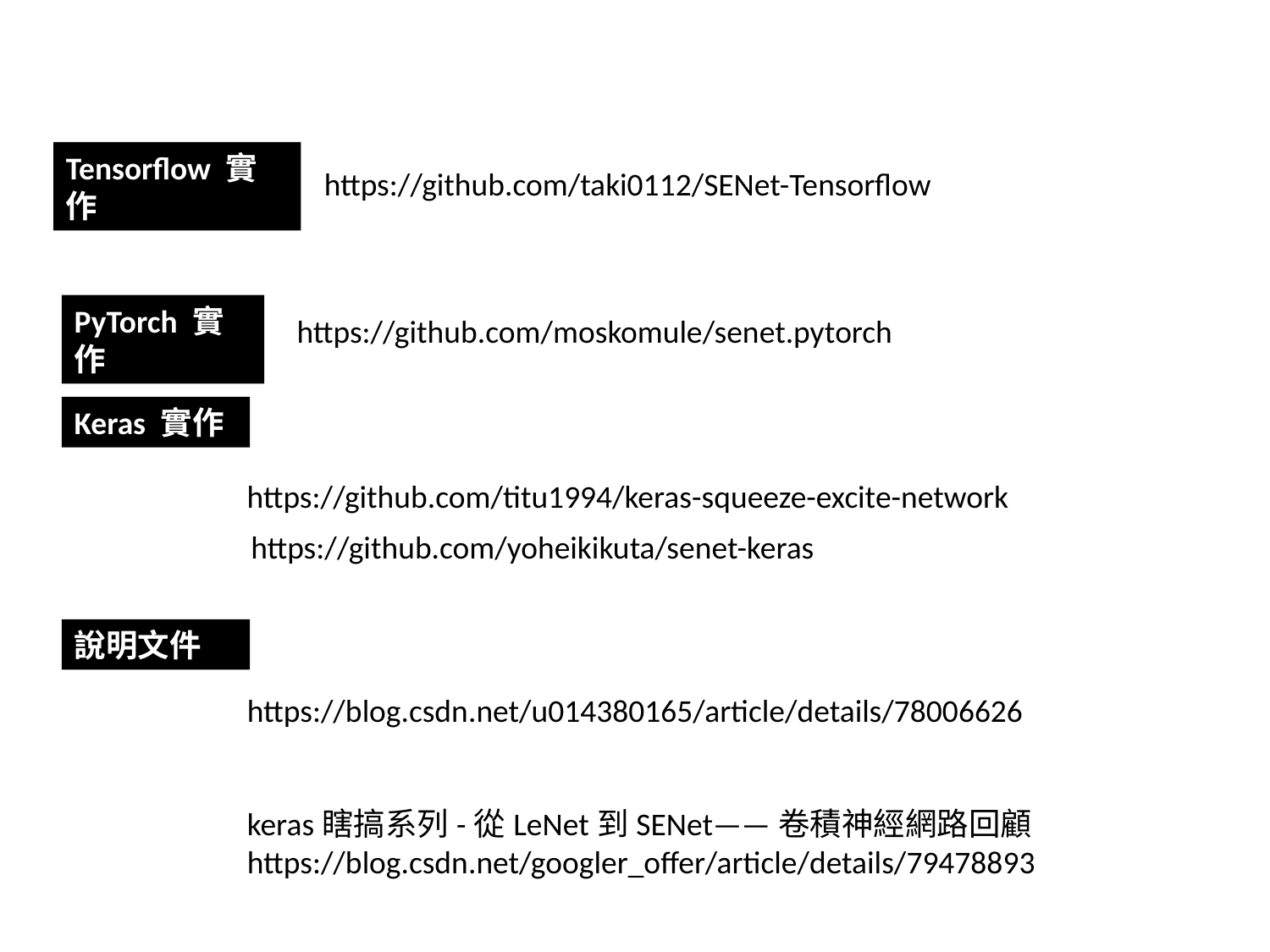

Tensorflow 實作
https://github.com/taki0112/SENet-Tensorflow
PyTorch 實作
https://github.com/moskomule/senet.pytorch
Keras 實作
https://github.com/titu1994/keras-squeeze-excite-network
https://github.com/yoheikikuta/senet-keras
說明文件
https://blog.csdn.net/u014380165/article/details/78006626
keras瞎搞系列-從LeNet到SENet——卷積神經網路回顧
https://blog.csdn.net/googler_offer/article/details/79478893